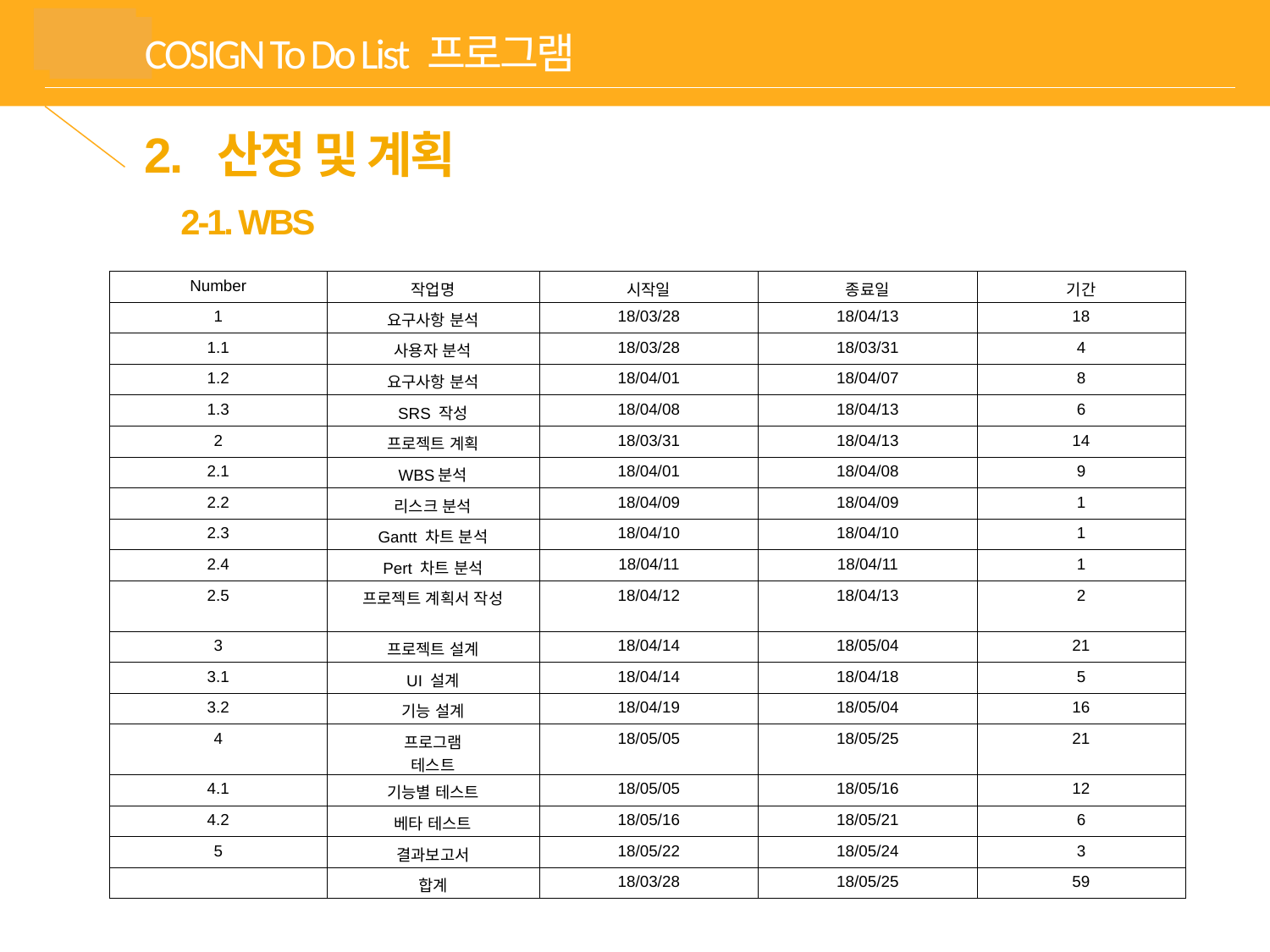

# COSIGN To Do List 프로그램

2.  산정 및 계획
   2-1. WBS
| Number | 작업명 | 시작일 | 종료일 | 기간 |
| --- | --- | --- | --- | --- |
| 1 | 요구사항 분석 | 18/03/28 | 18/04/13 | 18 |
| 1.1 | 사용자 분석 | 18/03/28 | 18/03/31 | 4 |
| 1.2 | 요구사항 분석 | 18/04/01 | 18/04/07 | 8 |
| 1.3 | SRS 작성 | 18/04/08 | 18/04/13 | 6 |
| 2 | 프로젝트 계획 | 18/03/31 | 18/04/13 | 14 |
| 2.1 | WBS분석 | 18/04/01 | 18/04/08 | 9 |
| 2.2 | 리스크 분석 | 18/04/09 | 18/04/09 | 1 |
| 2.3 | Gantt 차트 분석 | 18/04/10 | 18/04/10 | 1 |
| 2.4 | Pert 차트 분석 | 18/04/11 | 18/04/11 | 1 |
| 2.5 | 프로젝트 계획서 작성 | 18/04/12 | 18/04/13 | 2 |
| 3 | 프로젝트 설계 | 18/04/14 | 18/05/04 | 21 |
| 3.1 | UI 설계 | 18/04/14 | 18/04/18 | 5 |
| 3.2 | 기능 설계 | 18/04/19 | 18/05/04 | 16 |
| 4 | 프로그램 테스트 | 18/05/05 | 18/05/25 | 21 |
| 4.1 | 기능별 테스트 | 18/05/05 | 18/05/16 | 12 |
| 4.2 | 베타 테스트 | 18/05/16 | 18/05/21 | 6 |
| 5 | 결과보고서 | 18/05/22 | 18/05/24 | 3 |
|  | 합계 | 18/03/28 | 18/05/25 | 59 |